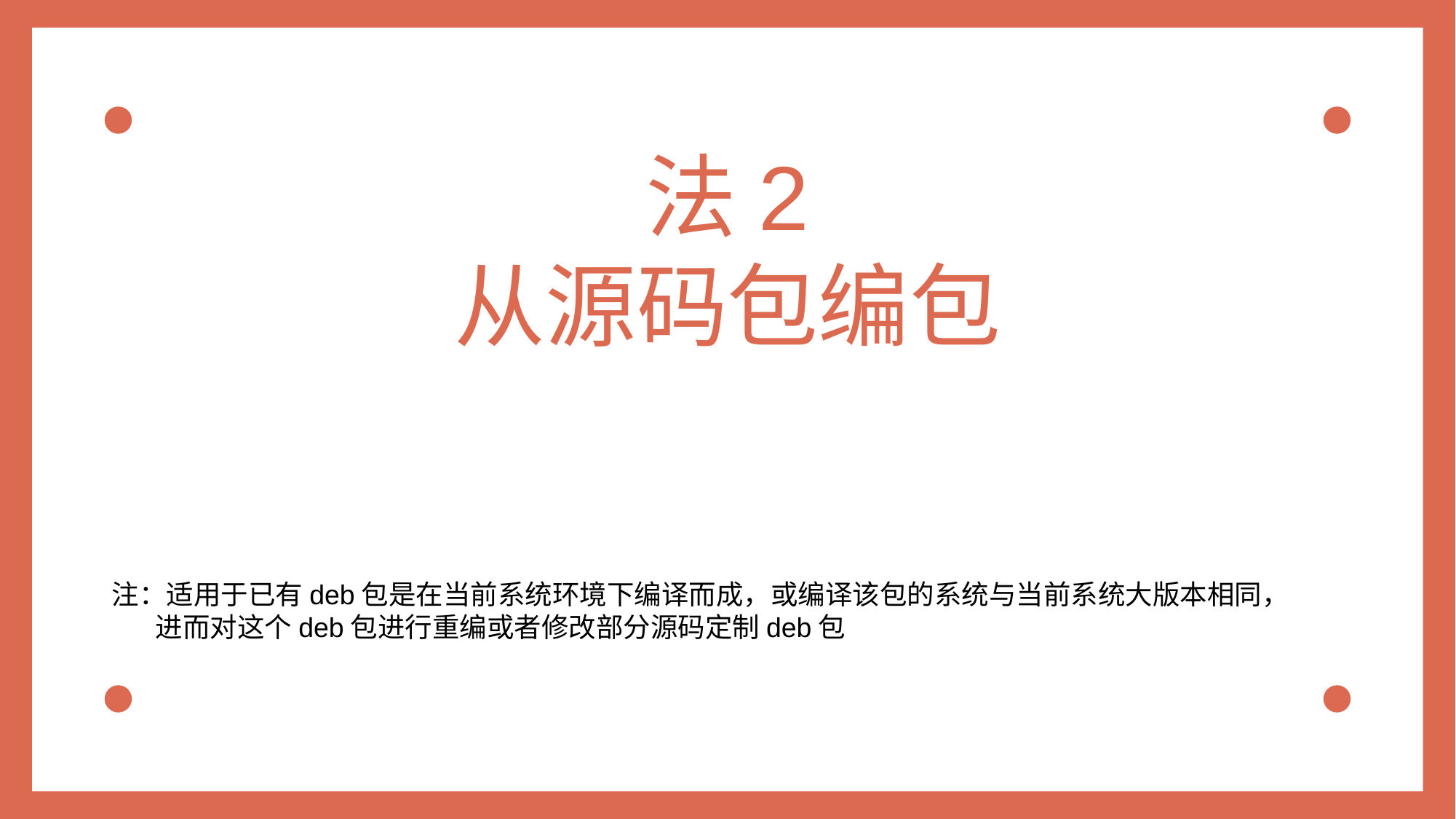

法2
从源码包编包

注：适用于已有deb包是在当前系统环境下编译而成，或编译该包的系统与当前系统大版本相同，
      进而对这个deb包进行重编或者修改部分源码定制deb包